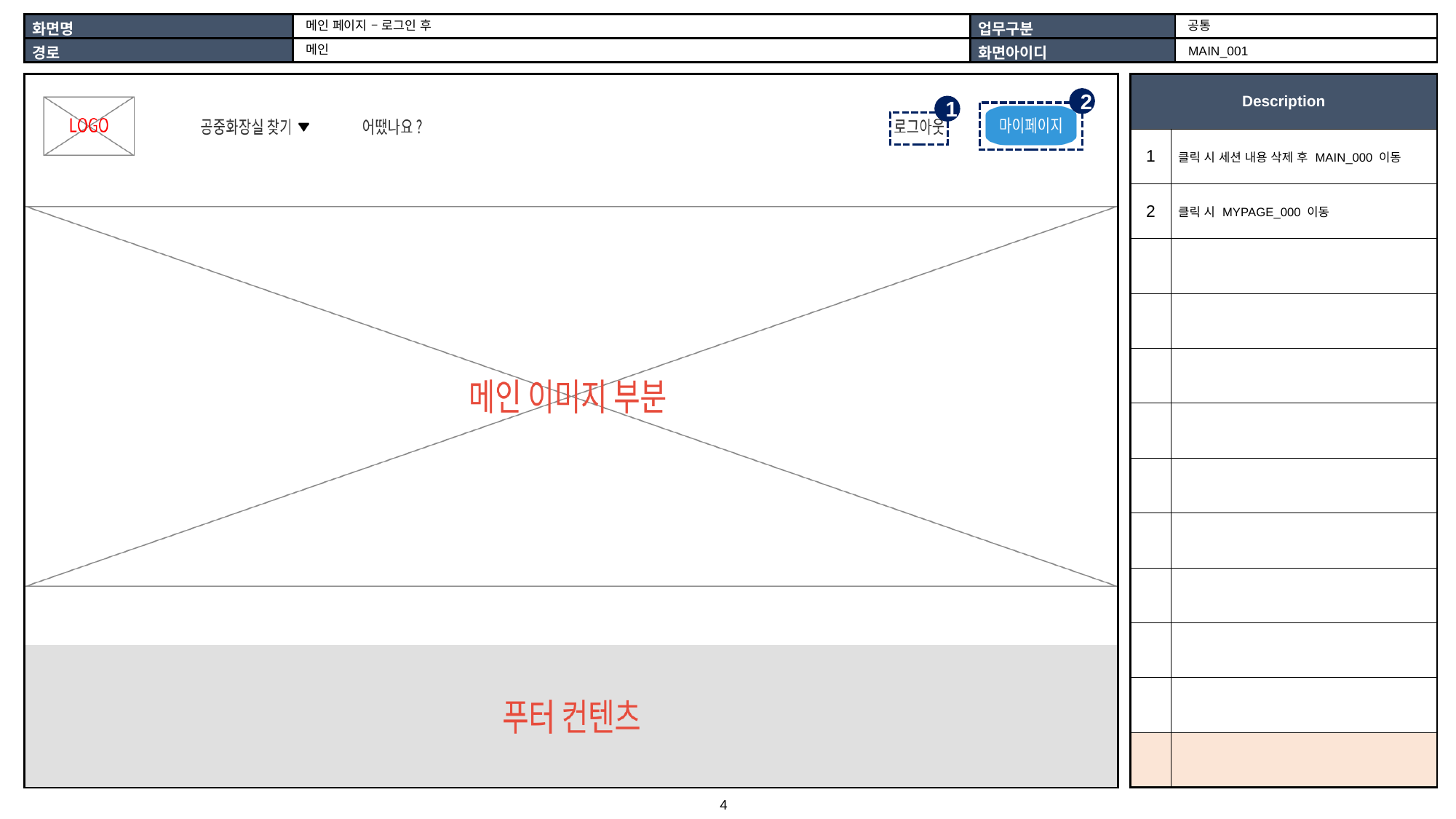

공통
메인 페이지 – 로그인 후
메인
MAIN_001
|  |
| --- |
| Description |  |
| --- | --- |
| 1 | 클릭 시 세션 내용 삭제 후 MAIN\_000 이동 |
| 2 | 클릭 시 MYPAGE\_000 이동 |
|  |  |
|  |  |
|  |  |
|  |  |
|  |  |
|  |  |
|  |  |
|  |  |
|  |  |
|  |  |
2
1